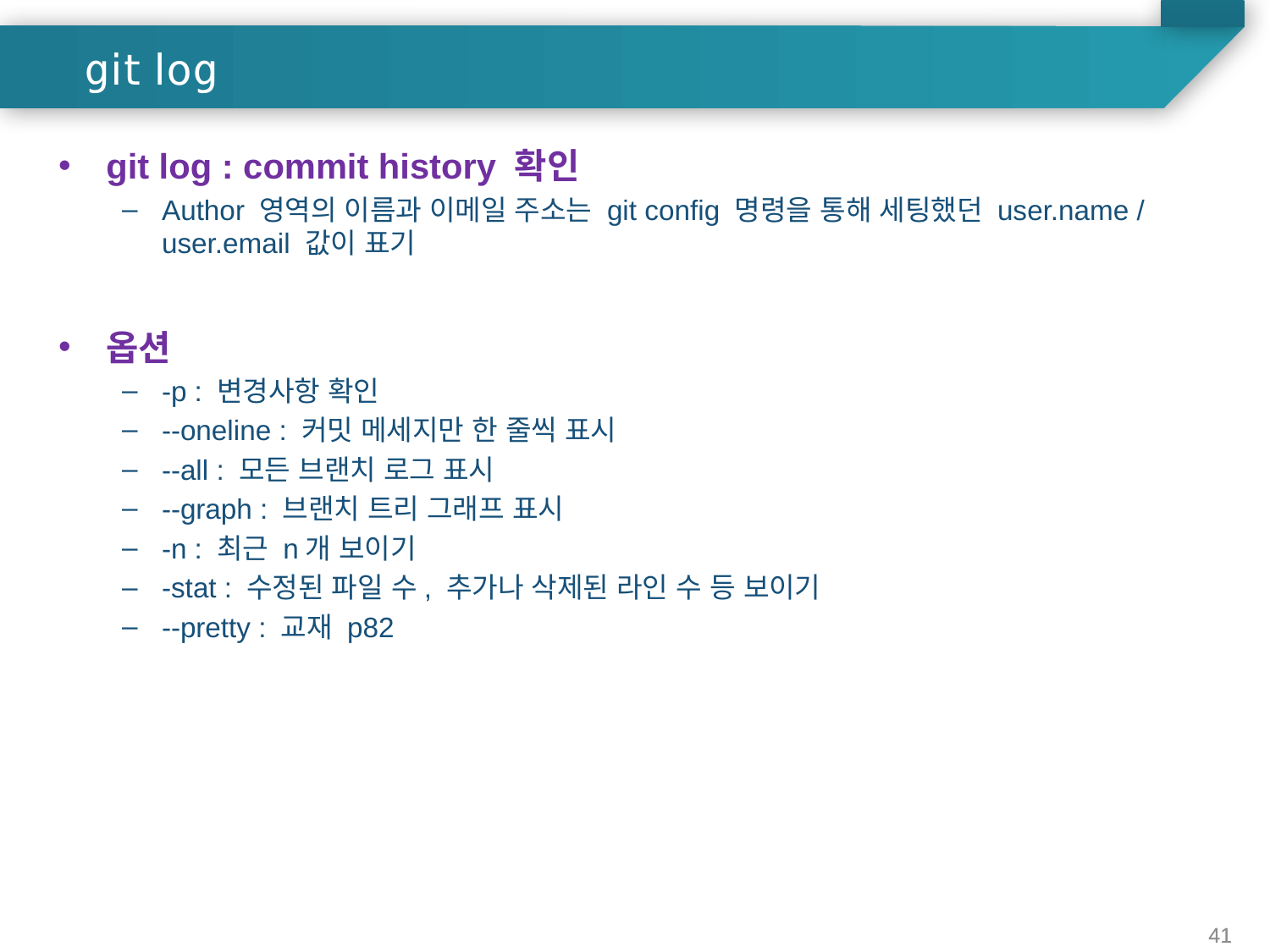

git log
git log : commit history 확인
Author 영역의 이름과 이메일 주소는 git config 명령을 통해 세팅했던 user.name / user.email 값이 표기

옵션
-p : 변경사항 확인
--oneline : 커밋 메세지만 한 줄씩 표시
--all : 모든 브랜치 로그 표시
--graph : 브랜치 트리 그래프 표시
-n : 최근 n개 보이기
-stat : 수정된 파일 수, 추가나 삭제된 라인 수 등 보이기
--pretty : 교재 p82
41